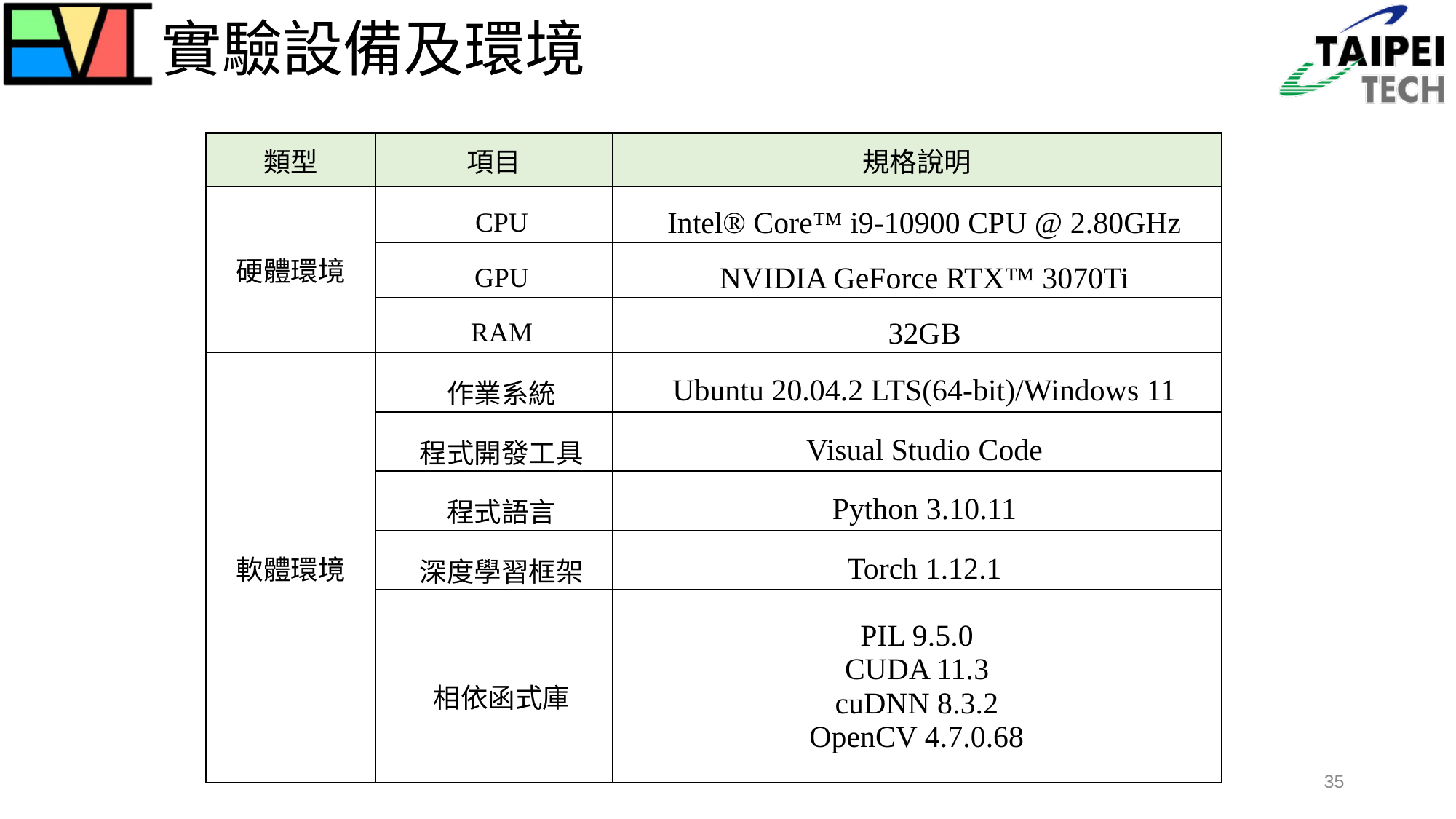

# 實驗設備及環境
| 類型 | 項目 | 規格說明 |
| --- | --- | --- |
| 硬體環境 | CPU | Intel® Core™ i9-10900 CPU @ 2.80GHz |
| Learning rate | GPU | NVIDIA GeForce RTX™ 3070Ti |
| Batch size | RAM | 32GB |
| 軟體環境 | 作業系統 | Ubuntu 20.04.2 LTS(64-bit)/Windows 11 |
| Objective function | 程式開發工具 | Visual Studio Code |
|  | 程式語言 | Python 3.10.11 |
|  | 深度學習框架 | Torch 1.12.1 |
|  | 相依函式庫 | PIL 9.5.0 CUDA 11.3 cuDNN 8.3.2 OpenCV 4.7.0.68 |
35